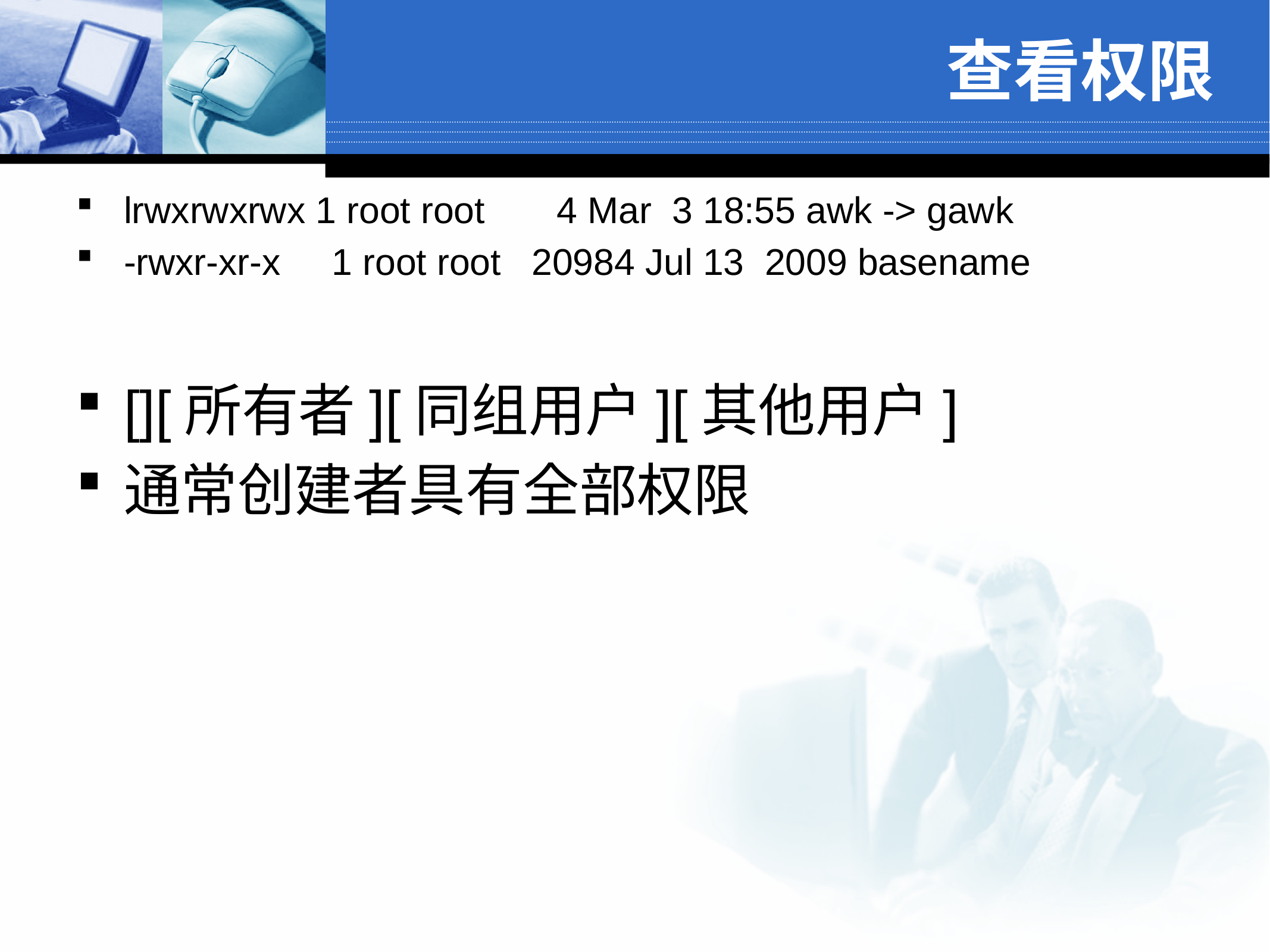

# 查看权限
lrwxrwxrwx 1 root root       4 Mar  3 18:55 awk -> gawk
-rwxr-xr-x     1 root root   20984 Jul 13  2009 basename

[][所有者][同组用户][其他用户]
通常创建者具有全部权限